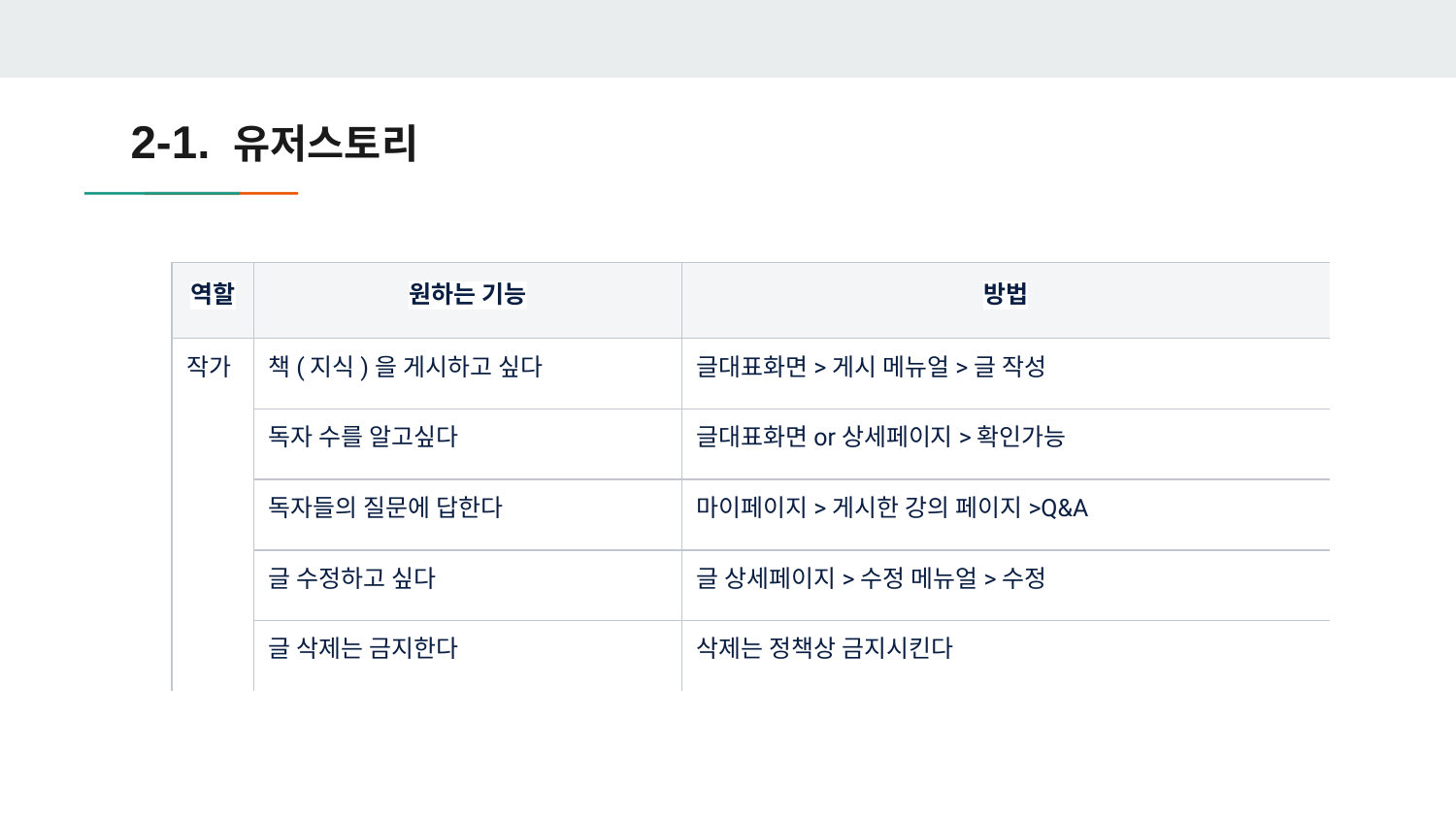

# 2-1. 유저스토리
| 역할 | 원하는 기능 | 방법 |
| --- | --- | --- |
| 작가 | 책(지식)을 게시하고 싶다 | 글대표화면>게시 메뉴얼>글 작성 |
|  | 독자 수를 알고싶다 | 글대표화면or상세페이지>확인가능 |
|  | 독자들의 질문에 답한다 | 마이페이지>게시한 강의 페이지>Q&A |
|  | 글 수정하고 싶다 | 글 상세페이지>수정 메뉴얼>수정 |
|  | 글 삭제는 금지한다 | 삭제는 정책상 금지시킨다 |